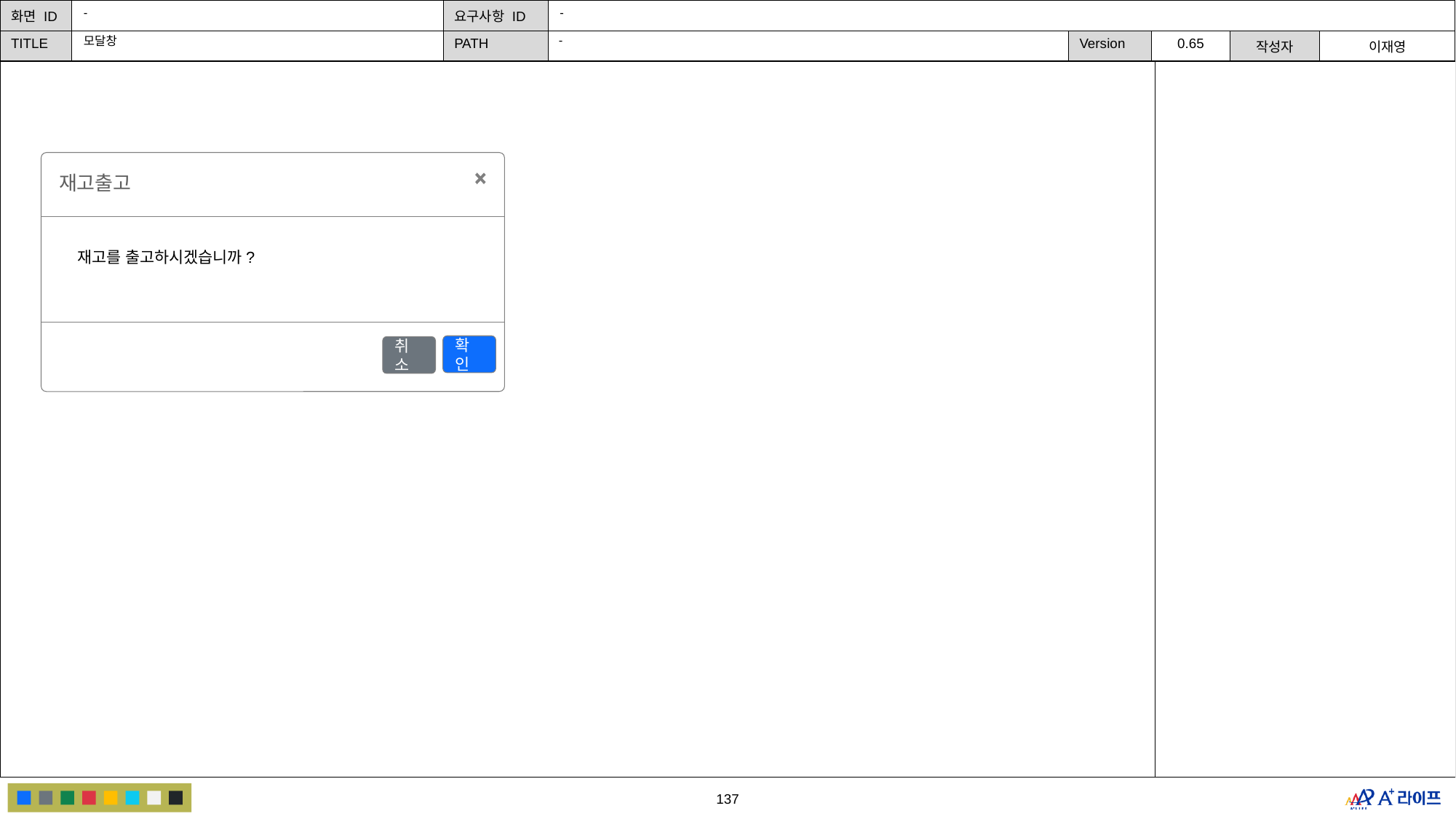

-
-
-
모달창
재고출고

재고를 출고하시겠습니까?
확인
취소